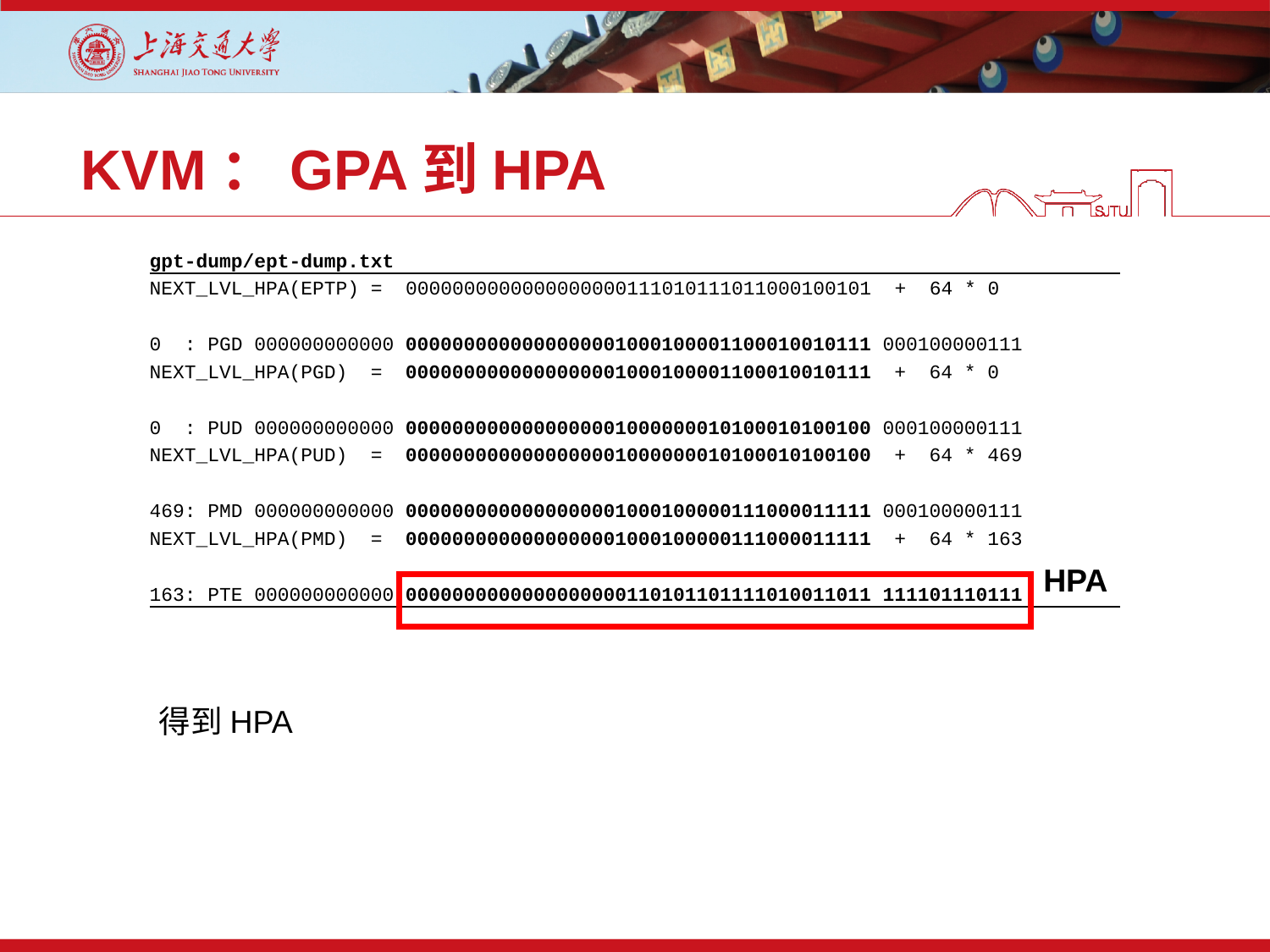

# KVM：GPA到HPA
| gpt-dump/ept-dump.txt |
| --- |
| NEXT\_LVL\_HPA(EPTP) = 0000000000000000000111010111011000100101 + 64 \* 0   0 : PGD 000000000000 0000000000000000001000100001100010010111 000100000111 NEXT\_LVL\_HPA(PGD) = 0000000000000000001000100001100010010111 + 64 \* 0   0 : PUD 000000000000 0000000000000000001000000010100010100100 000100000111 NEXT\_LVL\_HPA(PUD) = 0000000000000000001000000010100010100100 + 64 \* 469   469: PMD 000000000000 0000000000000000001000100000111000011111 000100000111 NEXT\_LVL\_HPA(PMD) = 0000000000000000001000100000111000011111 + 64 \* 163   163: PTE 000000000000 0000000000000000000110101101111010011011 111101110111 |
HPA

得到HPA